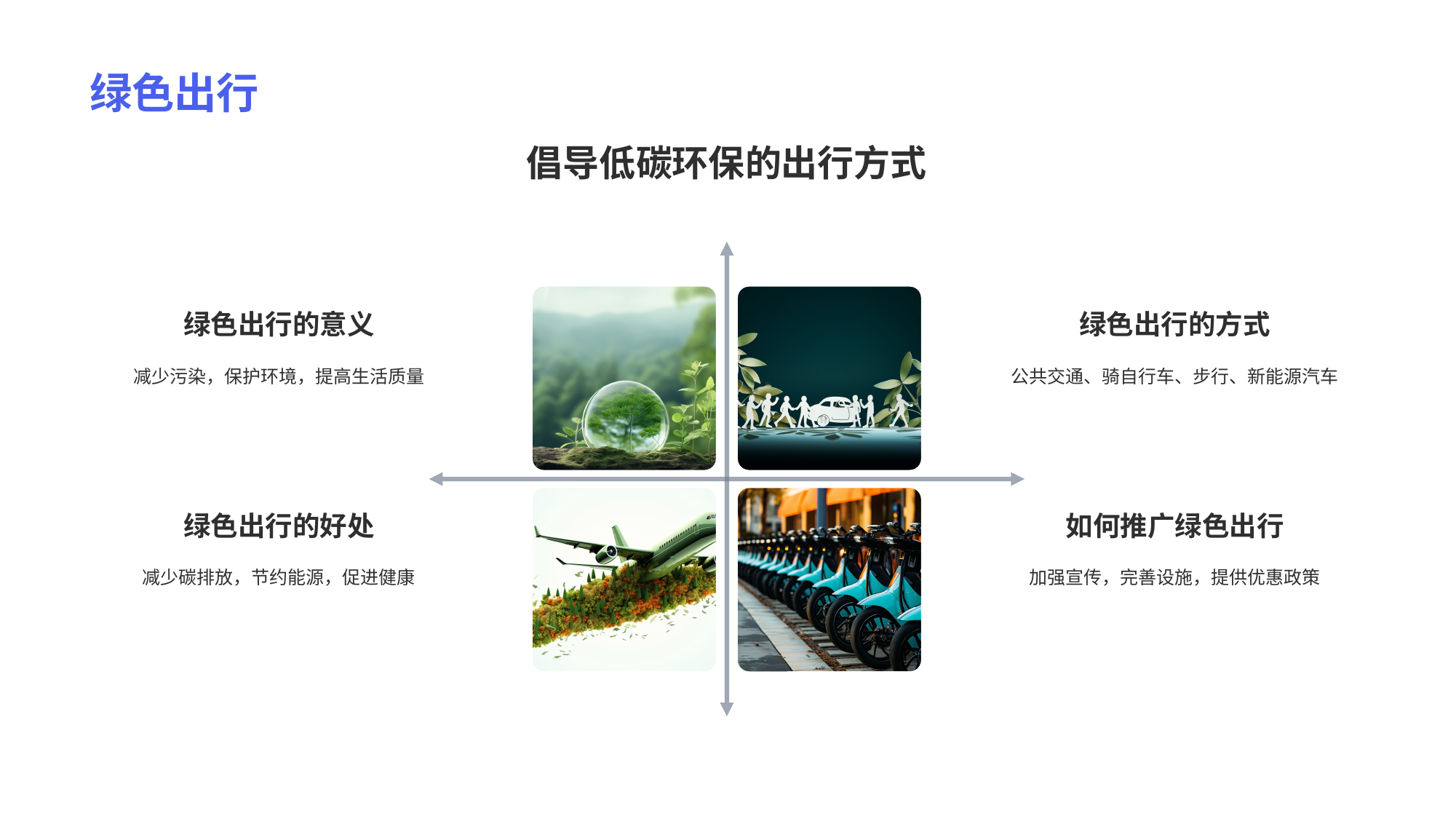

# 绿色出行
倡导低碳环保的出行方式

绿色出行的意义
减少污染，保护环境，提高生活质量

绿色出行的方式
公共交通、骑自行车、步行、新能源汽车

绿色出行的好处
减少碳排放，节约能源，促进健康

如何推广绿色出行
加强宣传，完善设施，提供优惠政策